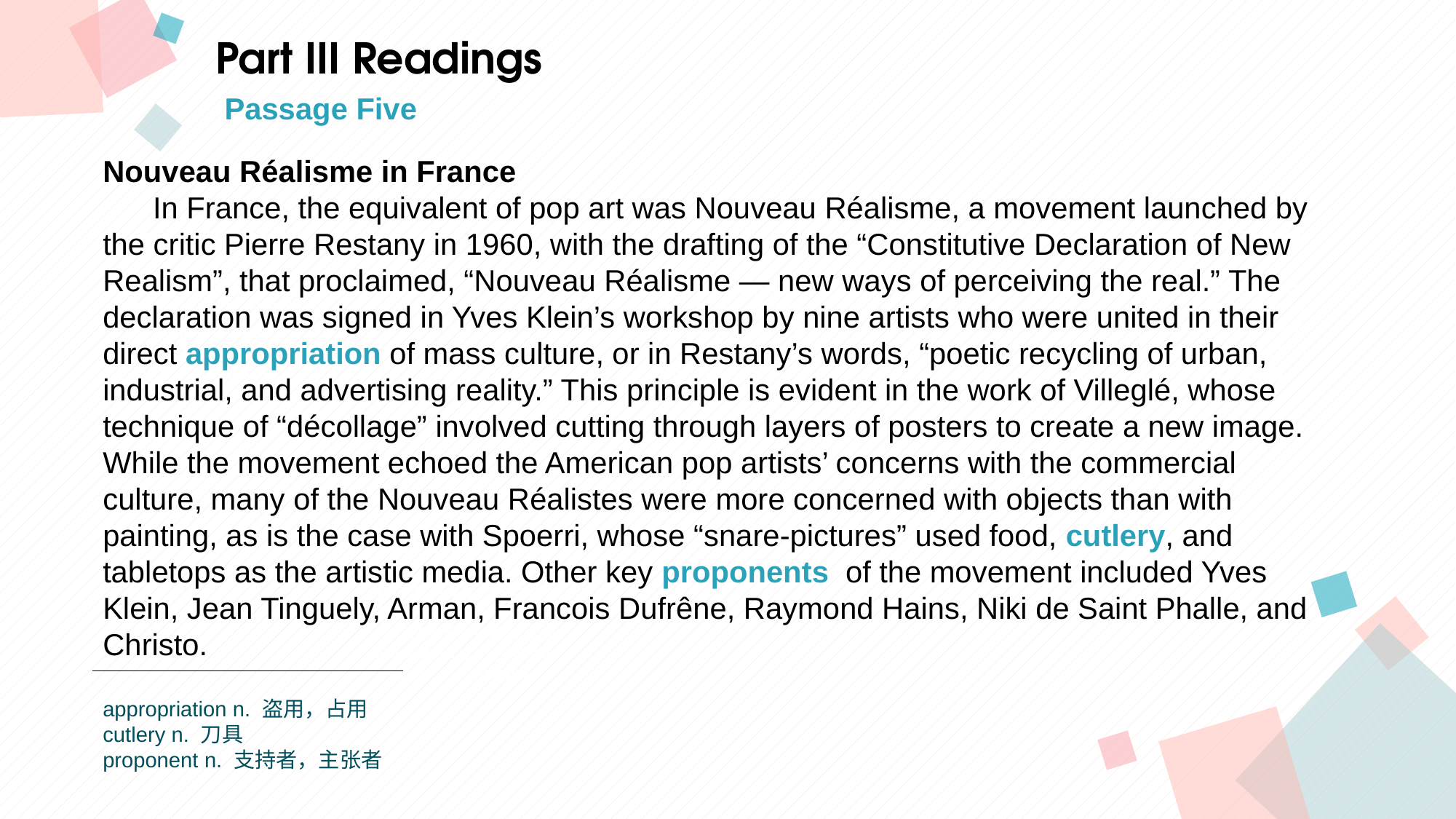

Part III Readings
Passage Five

Nouveau Réalisme in France
      In France, the equivalent of pop art was Nouveau Réalisme, a movement launched by the critic Pierre Restany in 1960, with the drafting of the “Constitutive Declaration of New Realism”, that proclaimed, “Nouveau Réalisme — new ways of perceiving the real.” The declaration was signed in Yves Klein’s workshop by nine artists who were united in their direct appropriation of mass culture, or in Restany’s words, “poetic recycling of urban, industrial, and advertising reality.” This principle is evident in the work of Villeglé, whose technique of “décollage” involved cutting through layers of posters to create a new image. While the movement echoed the American pop artists’ concerns with the commercial culture, many of the Nouveau Réalistes were more concerned with objects than with painting, as is the case with Spoerri, whose “snare-pictures” used food, cutlery, and tabletops as the artistic media. Other key proponents  of the movement included Yves Klein, Jean Tinguely, Arman, Francois Dufrêne, Raymond Hains, Niki de Saint Phalle, and Christo.
点击此处添加标题
点击此处添加标题
标题数字等都可以通过点击和重新输入进行更改，顶部“开始”面板中可以对字体、字号、颜色等进行修改。建议正文8-14号字，1.3倍字间距。
标题数字等都可以通过点击和重新输入进行更改，顶部“开始”面板中可以对字体、字号、颜色等进行修改。建议正文8-14号字，1.3倍字间距。
标题数字等都可以通过点击和重新输入进行更改，顶部“开始”面板中可以对字体、字号、颜色等进行修改。建议正文8-14号字，1.3倍字间距。
点击此处添加标题
标题数字等都可以通过点击和重新输入进行更改，顶部“开始”面板中可以对字体、字号、颜色等进行修改。建议正文8-14号字，1.3倍字间距。
appropriation n. 盗用，占用
cutlery n. 刀具
proponent n. 支持者，主张者